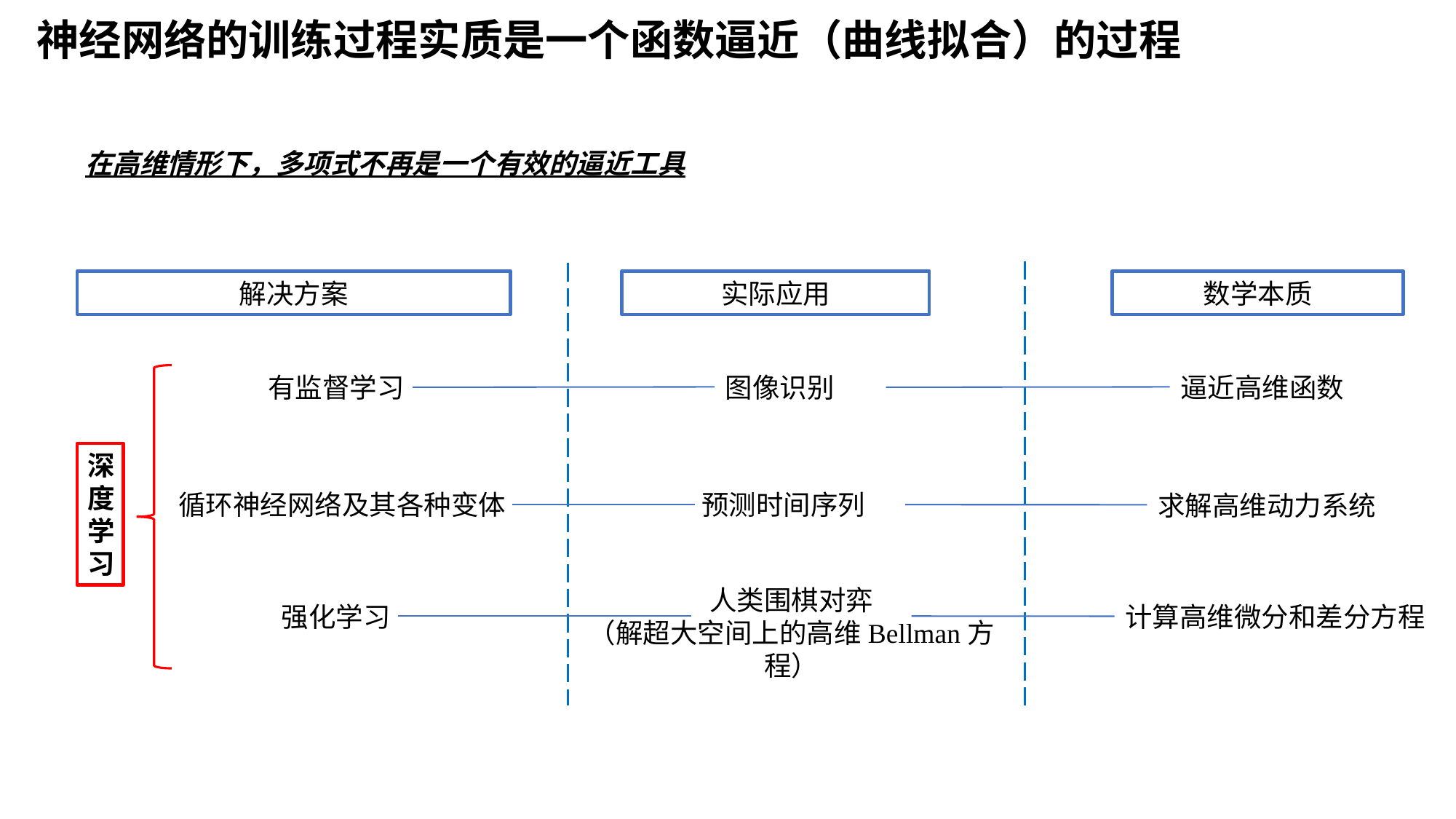

神经网络的训练过程实质是一个函数逼近（曲线拟合）的过程
在高维情形下，多项式不再是一个有效的逼近工具
解决方案
数学本质
实际应用

深
度
学
习
有监督学习
图像识别
逼近高维函数
循环神经网络及其各种变体
预测时间序列
求解高维动力系统
人类围棋对弈
（解超大空间上的高维Bellman方程）
强化学习
计算高维微分和差分方程